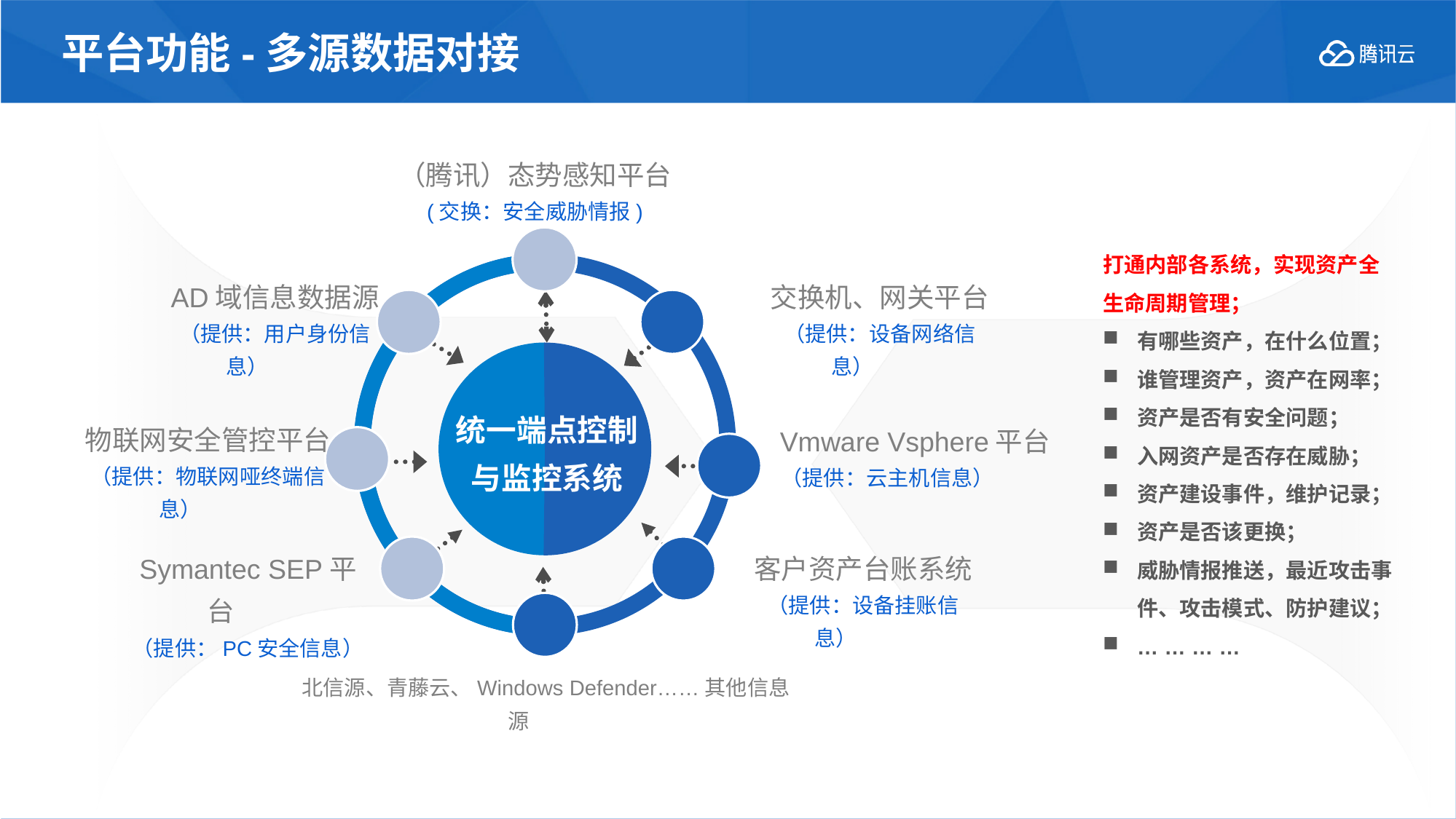

# 平台功能-多源数据对接
（腾讯）态势感知平台
(交换：安全威胁情报)

打通内部各系统，实现资产全生命周期管理；
有哪些资产，在什么位置；
谁管理资产，资产在网率；
资产是否有安全问题；
入网资产是否存在威胁；
资产建设事件，维护记录；
资产是否该更换；
威胁情报推送，最近攻击事件、攻击模式、防护建议；
… … … …
AD域信息数据源
（提供：用户身份信息）
交换机、网关平台
（提供：设备网络信息）

统一端点控制
与监控系统
物联网安全管控平台
（提供：物联网哑终端信息）
Vmware Vsphere平台（提供：云主机信息）

Symantec SEP平台
（提供：PC安全信息）
客户资产台账系统
（提供：设备挂账信息）

北信源、青藤云、Windows Defender……其他信息源